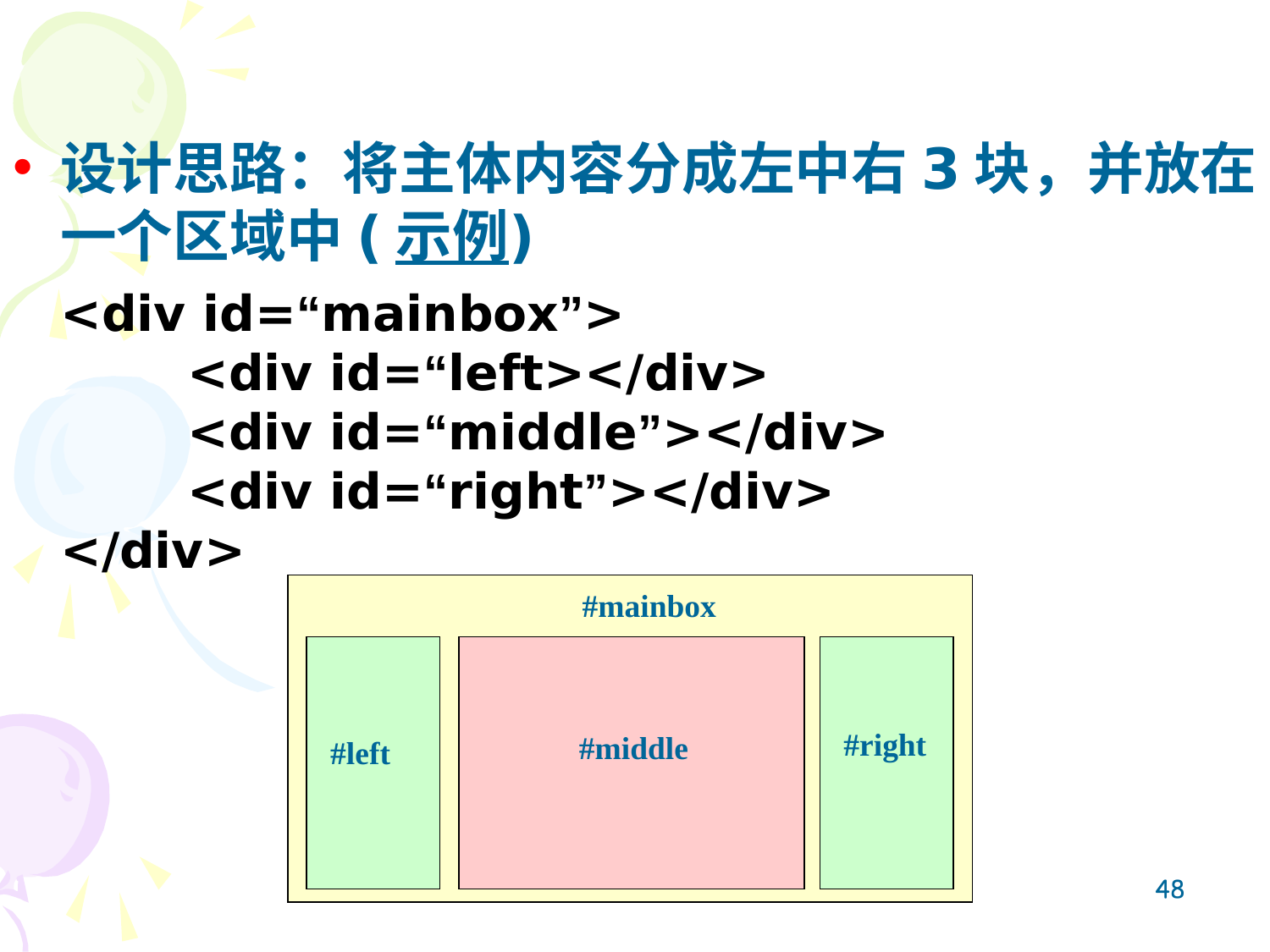

设计思路：将主体内容分成左中右3块，并放在一个区域中(示例)
<div id=“mainbox”>
	<div id=“left></div>
	<div id=“middle”></div>
	<div id=“right”></div>
</div>

#mainbox

#left

#middle

#right

48